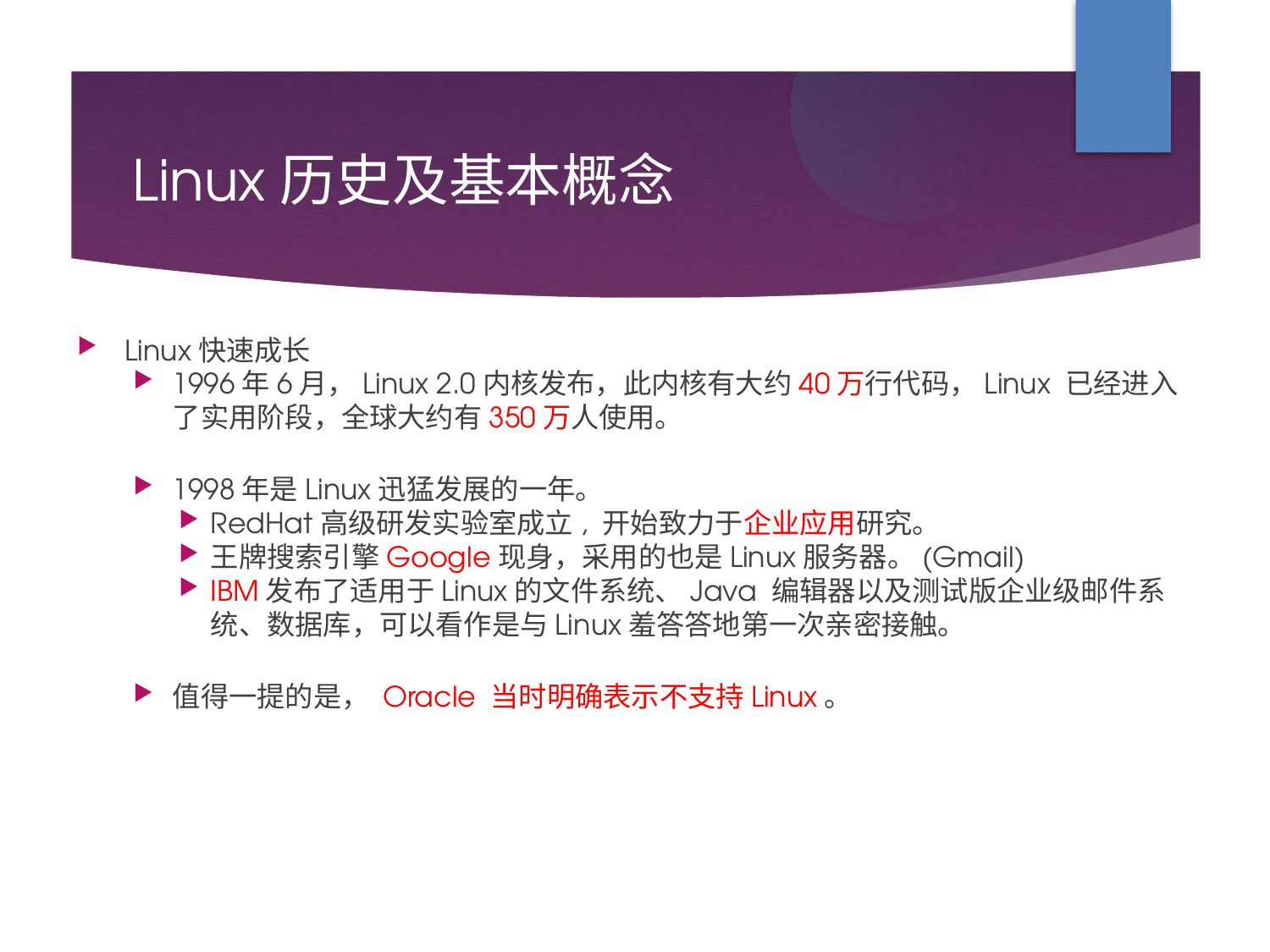

Linux历史及基本概念
Linux快速成长
1996年6月，Linux 2.0内核发布，此内核有大约40万行代码，Linux 已经进入了实用阶段，全球大约有350万人使用。

1998年是Linux迅猛发展的一年。
RedHat高级研发实验室成立, 开始致力于企业应用研究。
王牌搜索引擎Google现身，采用的也是Linux服务器。(Gmail)
IBM发布了适用于Linux的文件系统、Java 编辑器以及测试版企业级邮件系统、数据库，可以看作是与Linux羞答答地第一次亲密接触。

值得一提的是， Oracle 当时明确表示不支持Linux。